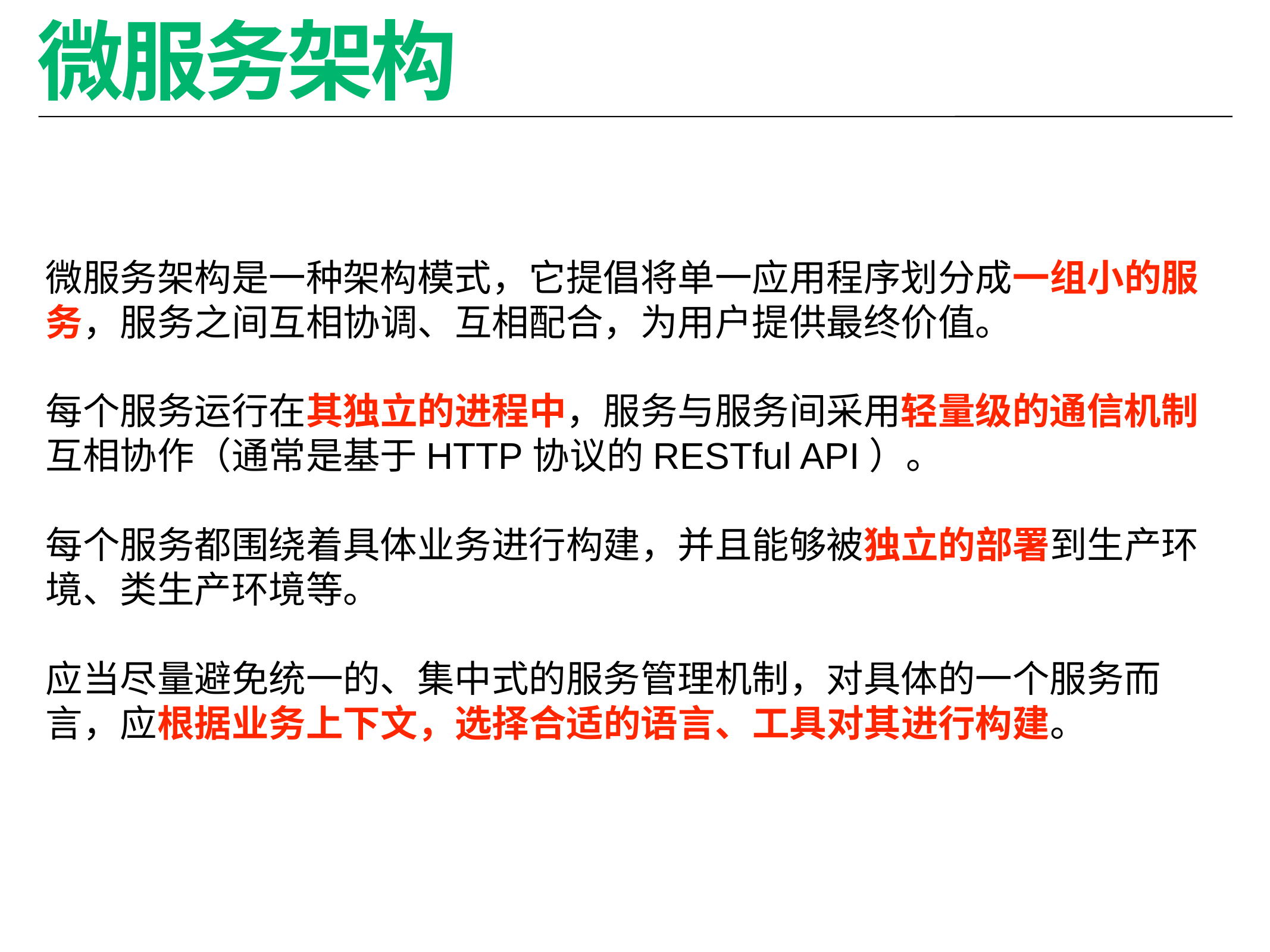

# 微服务架构
微服务架构是一种架构模式，它提倡将单一应用程序划分成一组小的服务，服务之间互相协调、互相配合，为用户提供最终价值。

每个服务运行在其独立的进程中，服务与服务间采用轻量级的通信机制互相协作（通常是基于HTTP协议的RESTful API）。

每个服务都围绕着具体业务进行构建，并且能够被独立的部署到生产环境、类生产环境等。

应当尽量避免统一的、集中式的服务管理机制，对具体的一个服务而言，应根据业务上下文，选择合适的语言、工具对其进行构建。
32